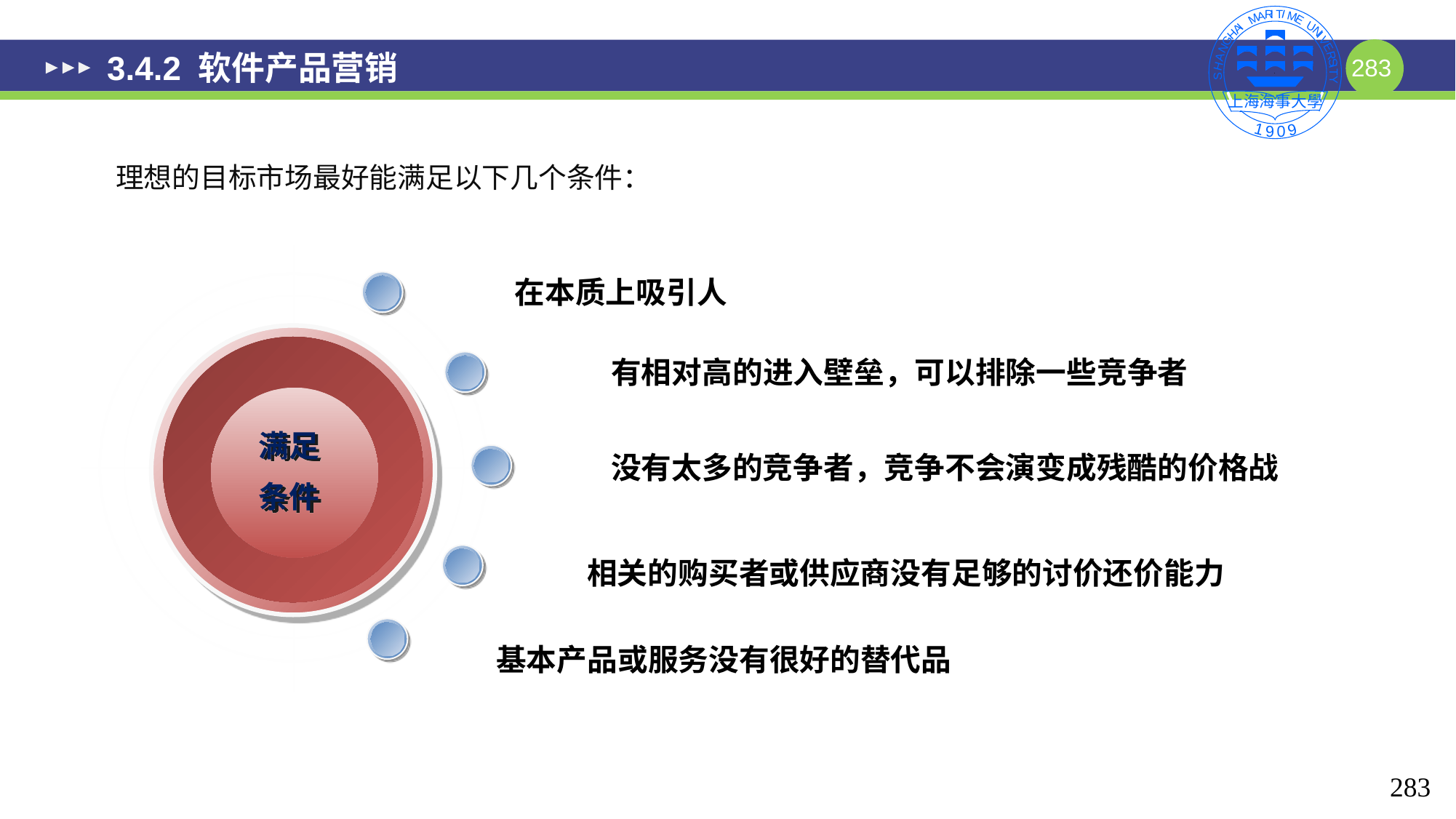

# 3.4.2 软件产品营销
理想的目标市场最好能满足以下几个条件：

在本质上吸引人

有相对高的进入壁垒，可以排除一些竞争者

满足
条件
没有太多的竞争者，竞争不会演变成残酷的价格战

相关的购买者或供应商没有足够的讨价还价能力

基本产品或服务没有很好的替代品
283
283